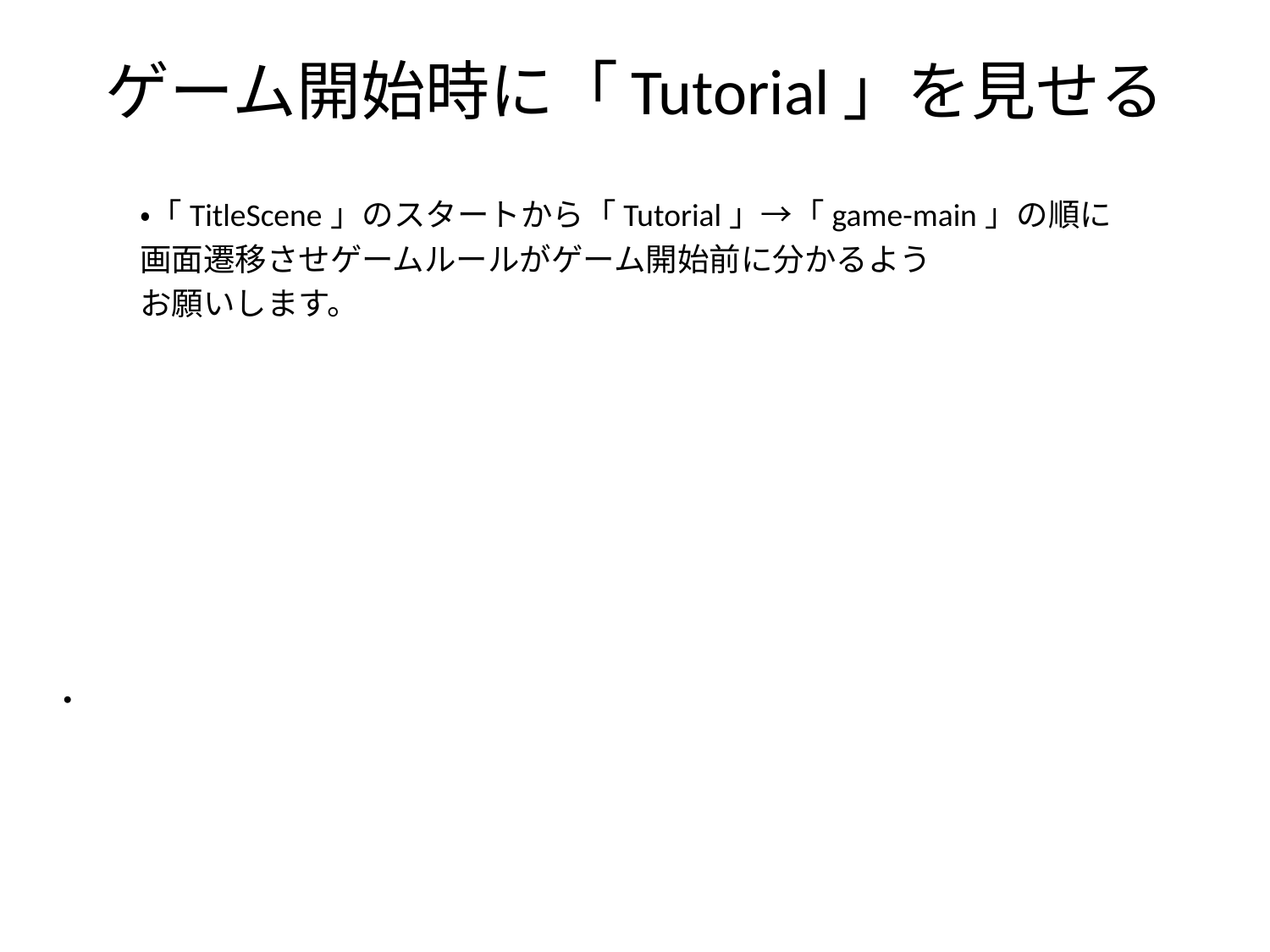

# ゲーム開始時に「Tutorial」を見せる
・「TitleScene」のスタートから「Tutorial」→「game-main」の順に
画面遷移させゲームルールがゲーム開始前に分かるよう
お願いします。

・